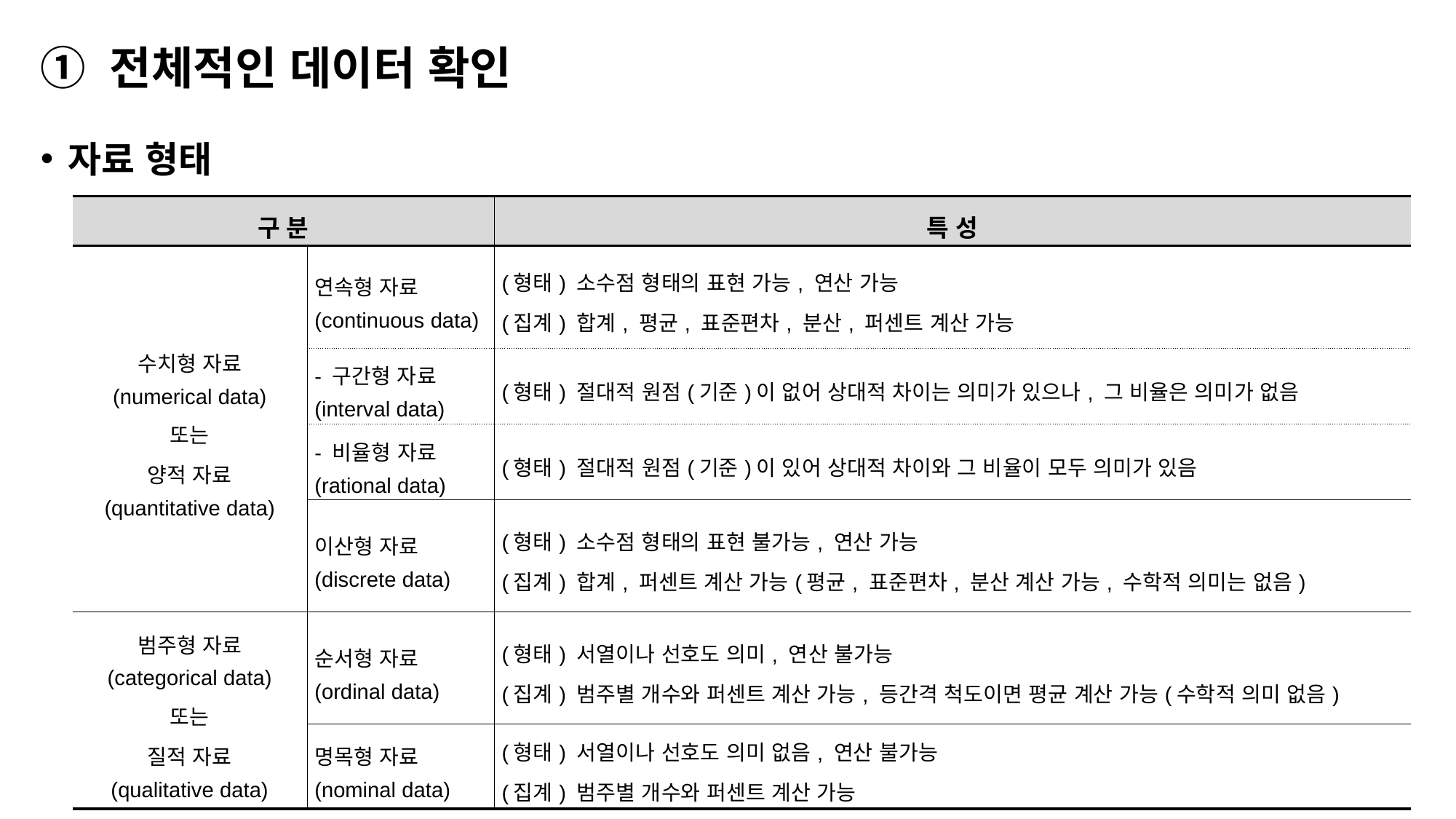

# ① 전체적인 데이터 확인
자료 형태

| 구 분 |  | 특 성 |
| --- | --- | --- |
| 수치형 자료 (numerical data) 또는 양적 자료 (quantitative data) | 연속형 자료 (continuous data) | (형태) 소수점 형태의 표현 가능, 연산 가능 (집계) 합계, 평균, 표준편차, 분산, 퍼센트 계산 가능 |
|  | - 구간형 자료 (interval data) | (형태) 절대적 원점(기준)이 없어 상대적 차이는 의미가 있으나, 그 비율은 의미가 없음 |
|  | - 비율형 자료 (rational data) | (형태) 절대적 원점(기준)이 있어 상대적 차이와 그 비율이 모두 의미가 있음 |
|  | 이산형 자료 (discrete data) | (형태) 소수점 형태의 표현 불가능, 연산 가능 (집계) 합계, 퍼센트 계산 가능(평균, 표준편차, 분산 계산 가능, 수학적 의미는 없음) |
| 범주형 자료 (categorical data) 또는 질적 자료 (qualitative data) | 순서형 자료 (ordinal data) | (형태) 서열이나 선호도 의미, 연산 불가능 (집계) 범주별 개수와 퍼센트 계산 가능, 등간격 척도이면 평균 계산 가능(수학적 의미 없음) |
|  | 명목형 자료 (nominal data) | (형태) 서열이나 선호도 의미 없음, 연산 불가능 (집계) 범주별 개수와 퍼센트 계산 가능 |